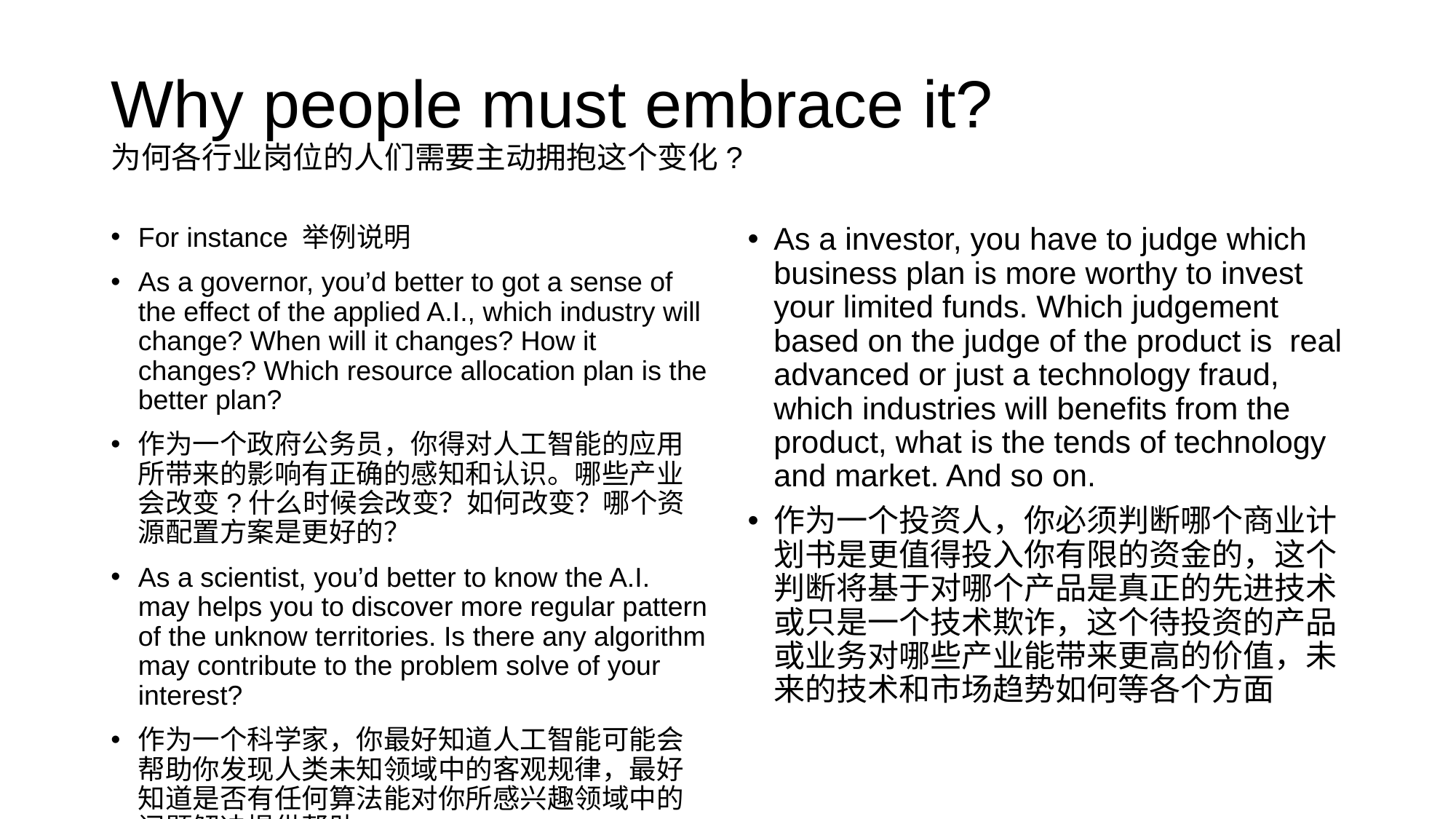

# Why people must embrace it? 为何各行业岗位的人们需要主动拥抱这个变化?
For instance 举例说明
As a governor, you’d better to got a sense of the effect of the applied A.I., which industry will change? When will it changes? How it changes? Which resource allocation plan is the better plan?
作为一个政府公务员，你得对人工智能的应用所带来的影响有正确的感知和认识。哪些产业会改变?什么时候会改变？如何改变？哪个资源配置方案是更好的？
As a scientist, you’d better to know the A.I. may helps you to discover more regular pattern of the unknow territories. Is there any algorithm may contribute to the problem solve of your interest?
作为一个科学家，你最好知道人工智能可能会帮助你发现人类未知领域中的客观规律，最好知道是否有任何算法能对你所感兴趣领域中的问题解决提供帮助
As a investor, you have to judge which business plan is more worthy to invest your limited funds. Which judgement based on the judge of the product is  real advanced or just a technology fraud, which industries will benefits from the product, what is the tends of technology and market. And so on.
作为一个投资人，你必须判断哪个商业计划书是更值得投入你有限的资金的，这个判断将基于对哪个产品是真正的先进技术或只是一个技术欺诈，这个待投资的产品或业务对哪些产业能带来更高的价值，未来的技术和市场趋势如何等各个方面